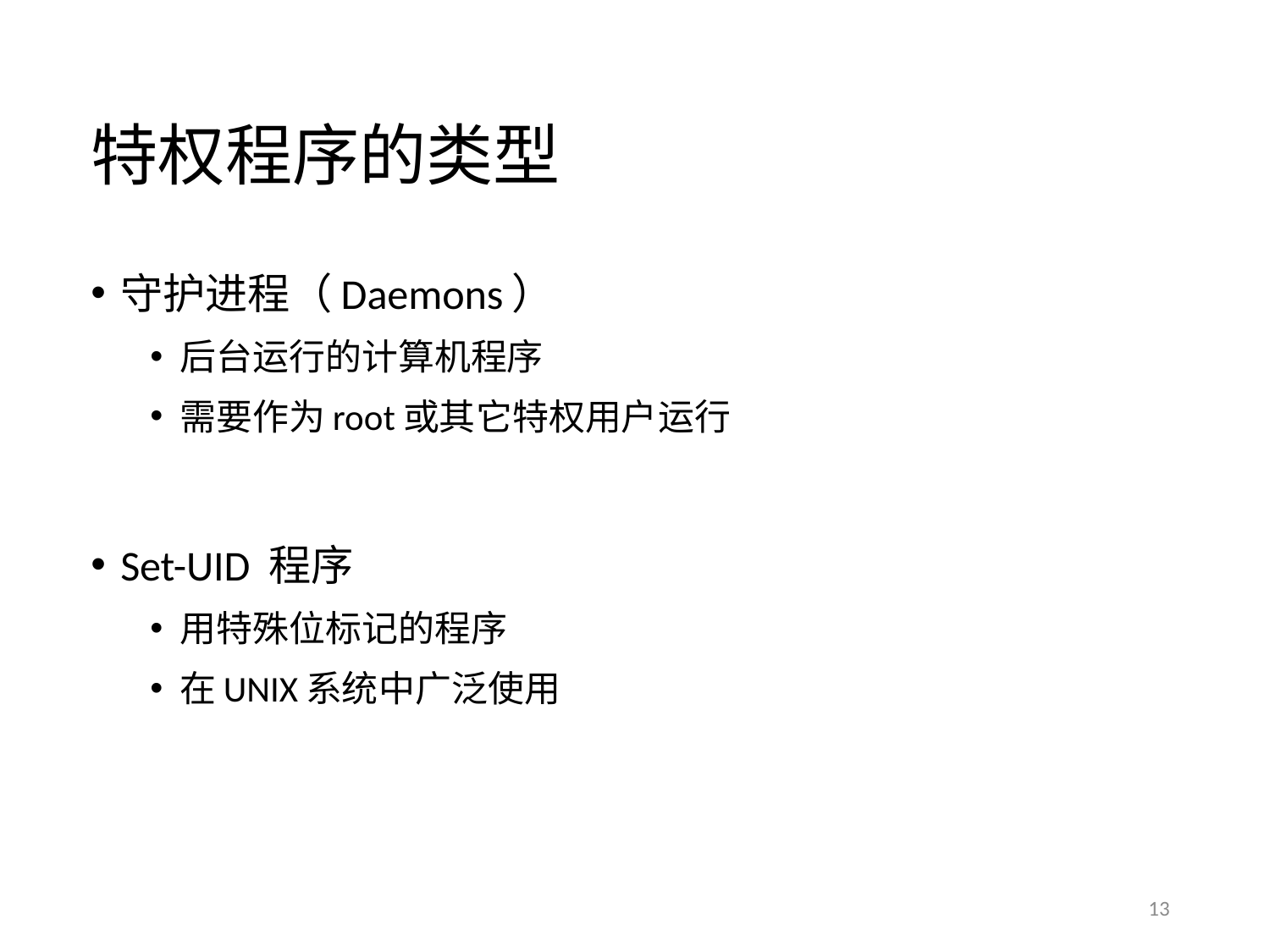

# 特权程序的类型
守护进程（Daemons）
后台运行的计算机程序
需要作为root或其它特权用户运行

Set-UID 程序
用特殊位标记的程序
在UNIX系统中广泛使用
13